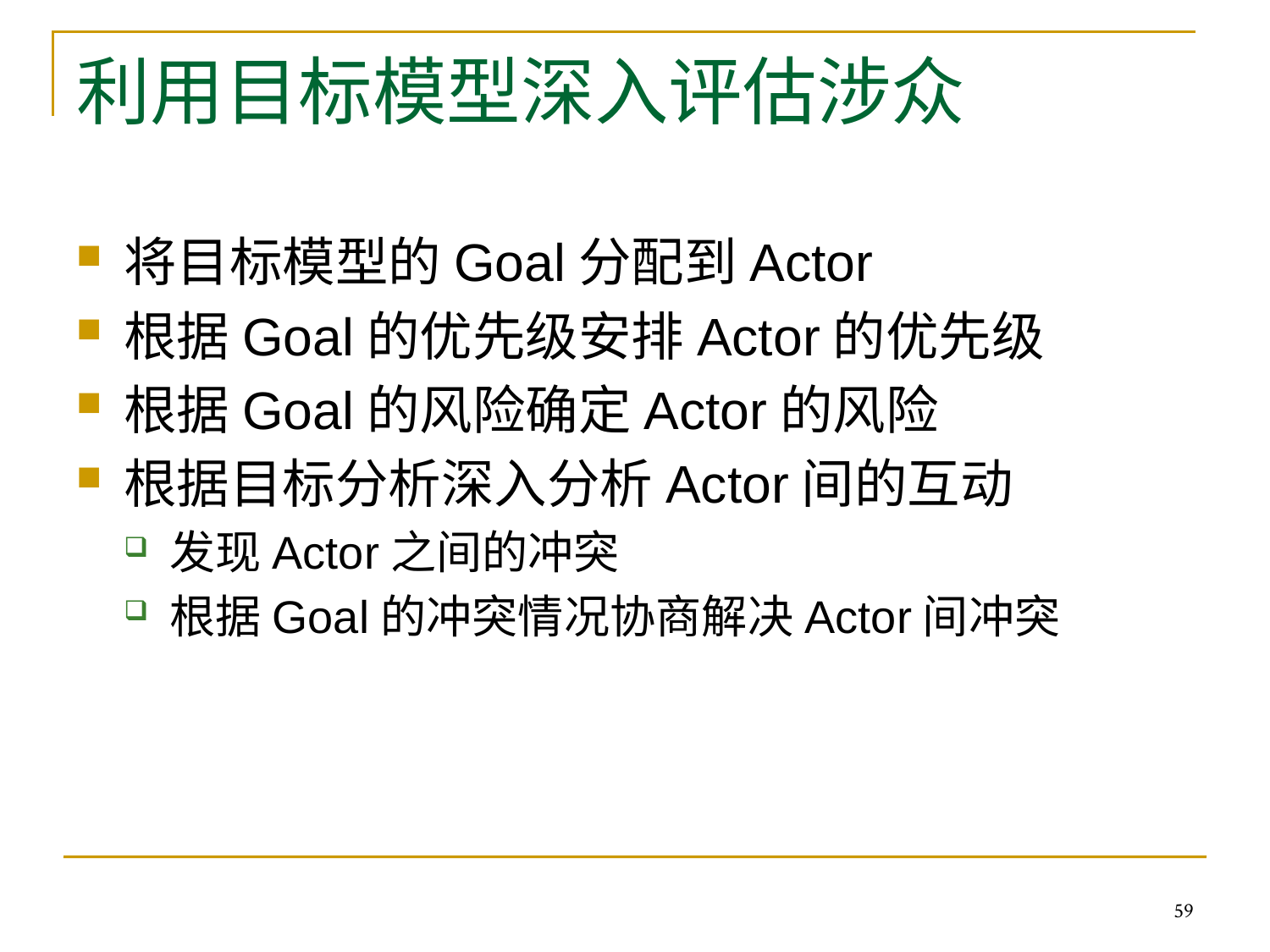

# 利用目标模型深入评估涉众
将目标模型的Goal分配到Actor
根据Goal的优先级安排Actor的优先级
根据Goal的风险确定Actor的风险
根据目标分析深入分析Actor间的互动
发现Actor之间的冲突
根据Goal的冲突情况协商解决Actor间冲突
59